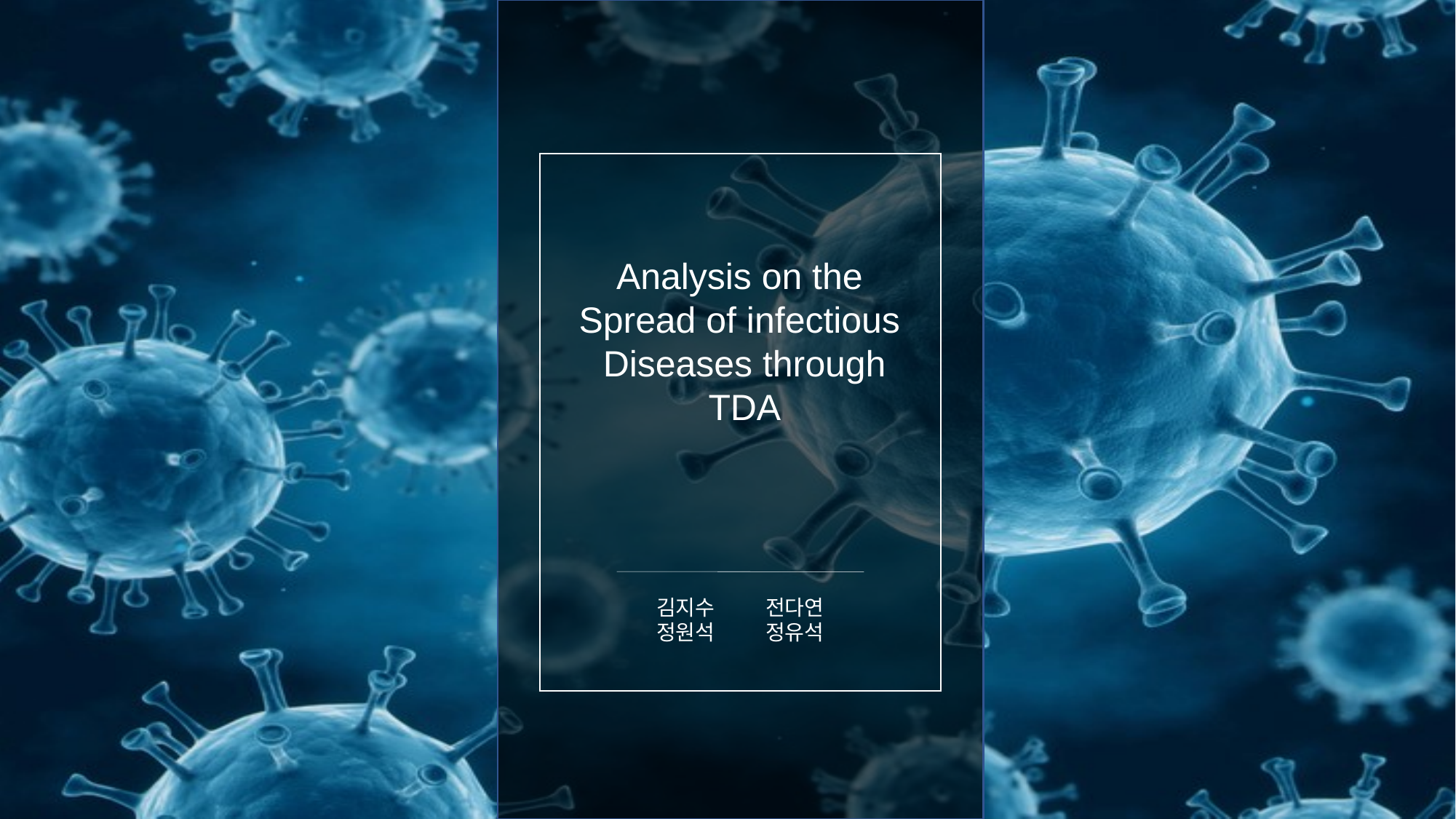

Analysis on the
Spread of infectious
Diseases through
TDA
김지수	전다연
정원석	정유석